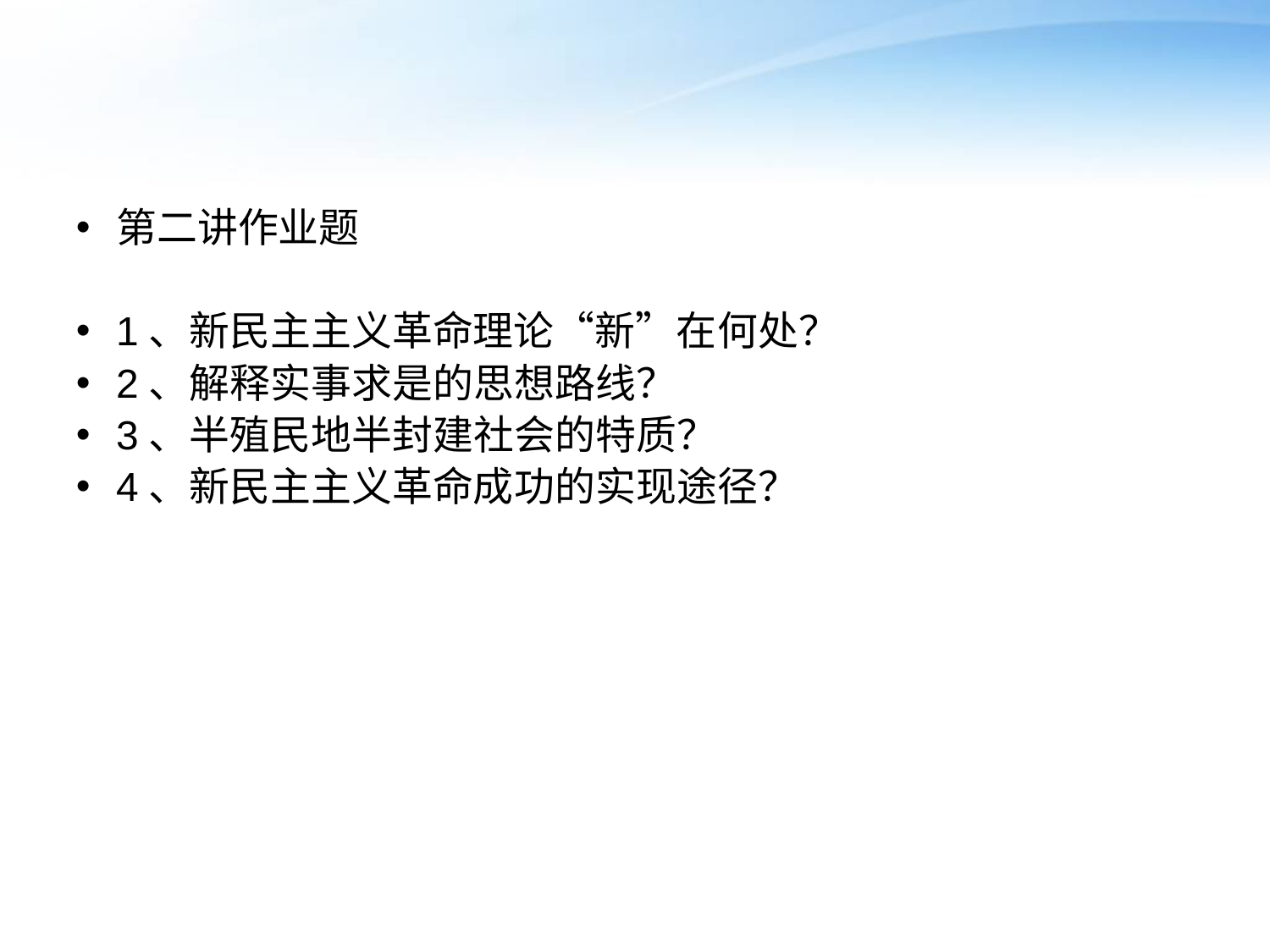

#
第二讲作业题

1、新民主主义革命理论“新”在何处？
2、解释实事求是的思想路线？
3、半殖民地半封建社会的特质？
4、新民主主义革命成功的实现途径？